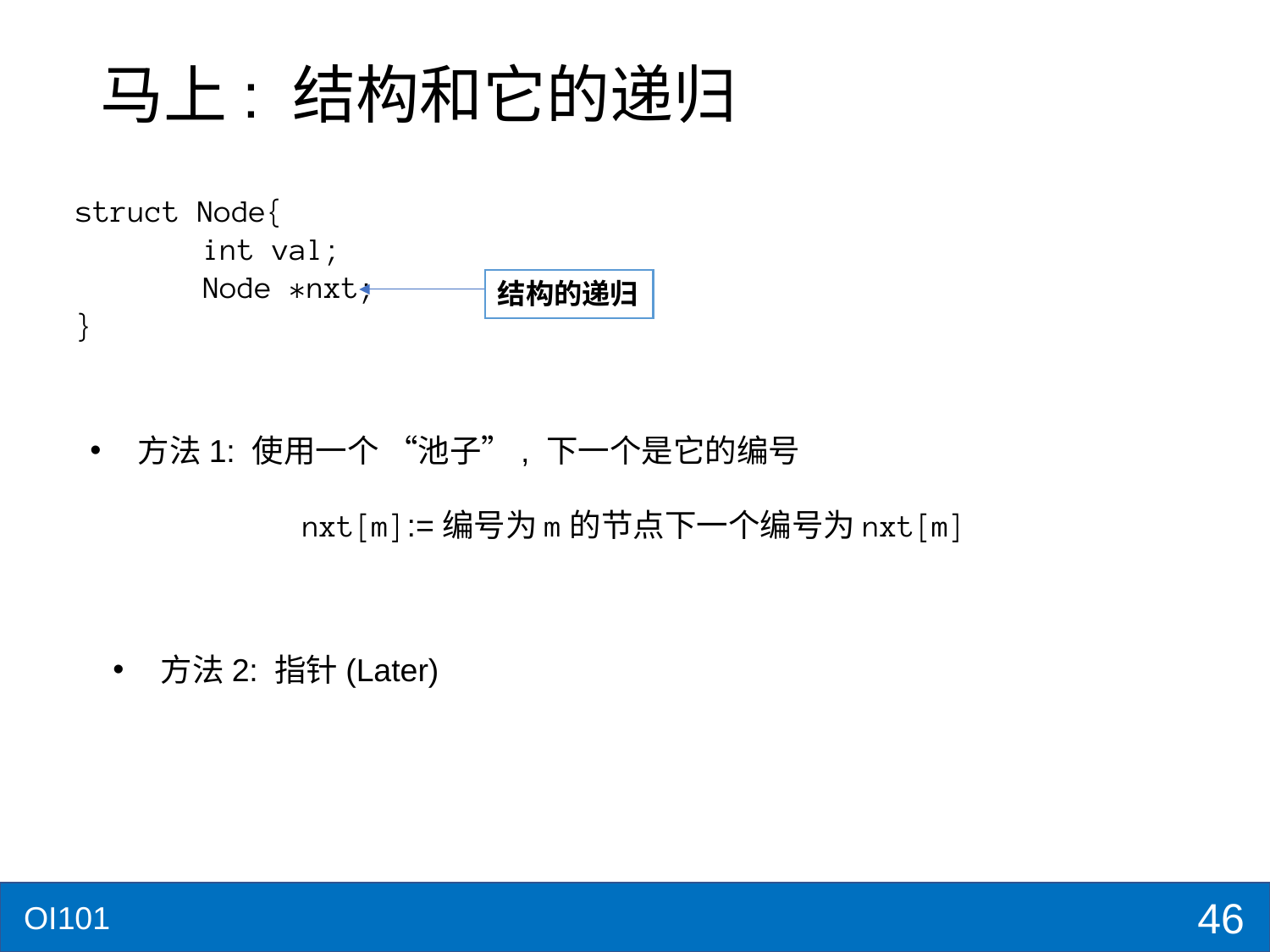

# 马上: 结构和它的递归
struct Node{
	int val;
	Node *nxt;
}
结构的递归
方法1: 使用一个 “池子”, 下一个是它的编号
nxt[m]:=编号为m的节点下一个编号为nxt[m]
方法2: 指针(Later)
46